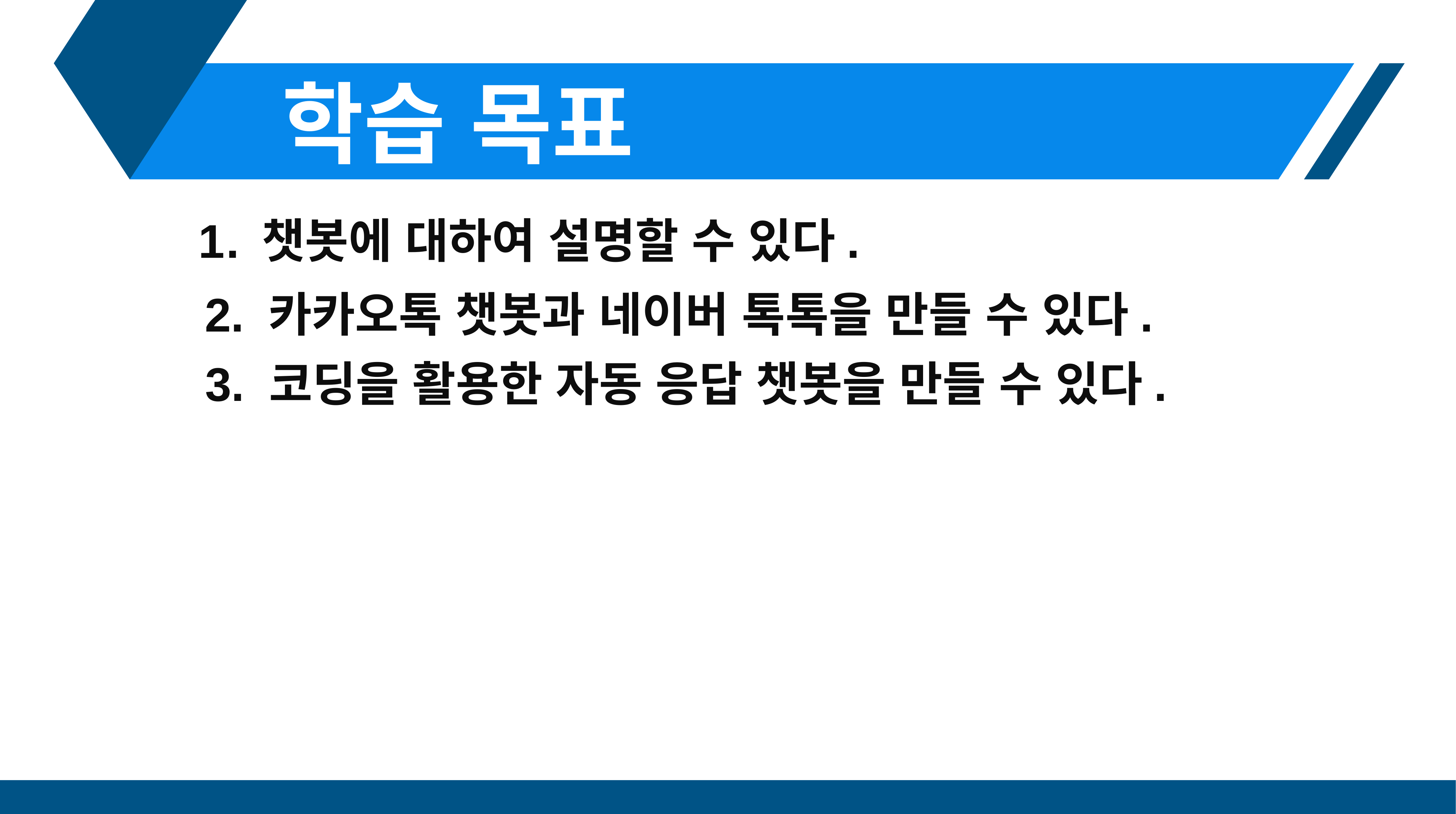

학습 목표
챗봇에 대하여 설명할 수 있다.
2. 카카오톡 챗봇과 네이버 톡톡을 만들 수 있다.
3. 코딩을 활용한 자동 응답 챗봇을 만들 수 있다.